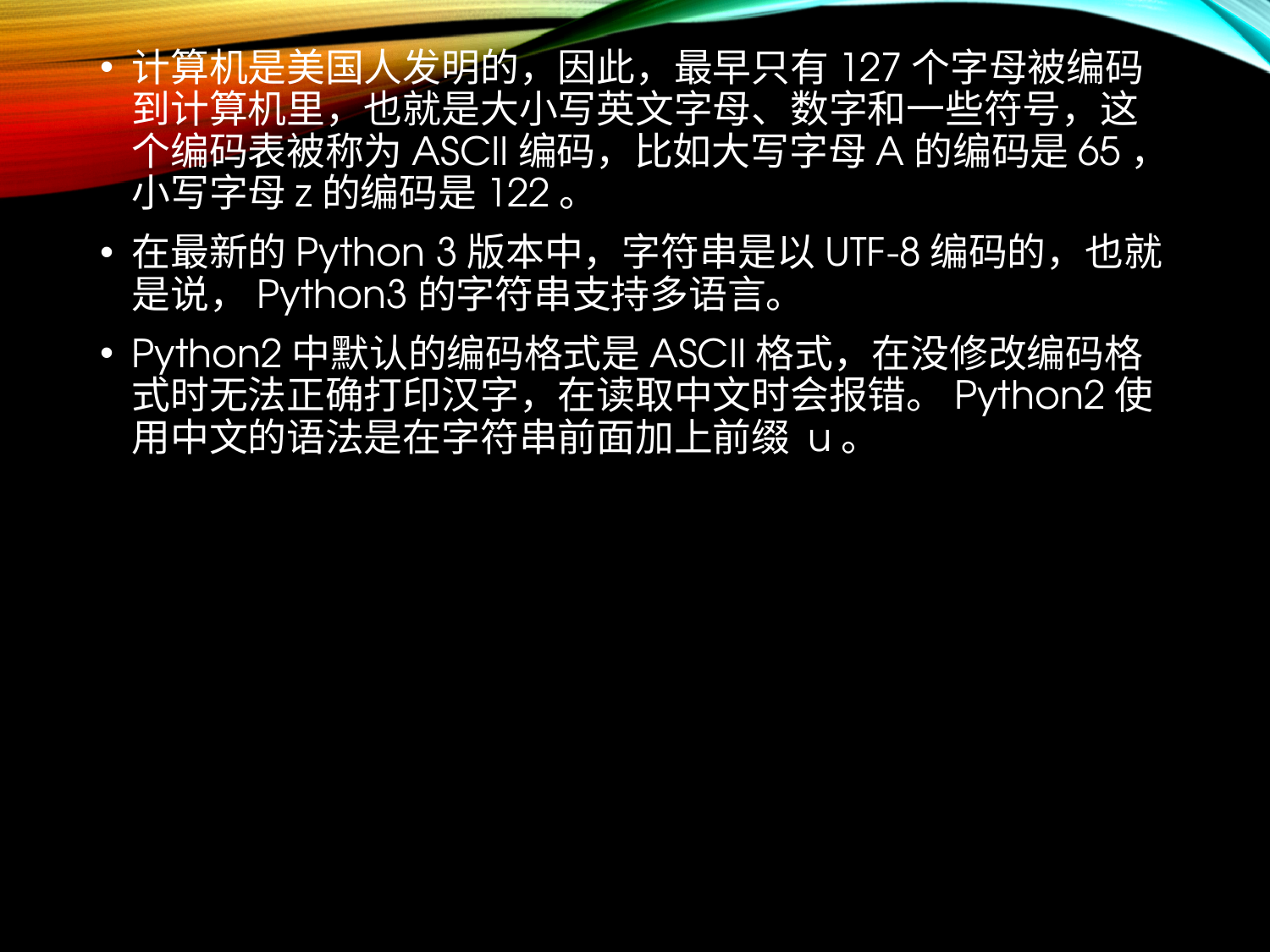

计算机是美国人发明的，因此，最早只有127个字母被编码到计算机里，也就是大小写英文字母、数字和一些符号，这个编码表被称为ASCII编码，比如大写字母A的编码是65，小写字母z的编码是122。
在最新的Python 3版本中，字符串是以UTF-8编码的，也就是说，Python3的字符串支持多语言。
Python2中默认的编码格式是ASCII格式，在没修改编码格式时无法正确打印汉字，在读取中文时会报错。Python2使用中文的语法是在字符串前面加上前缀 u。